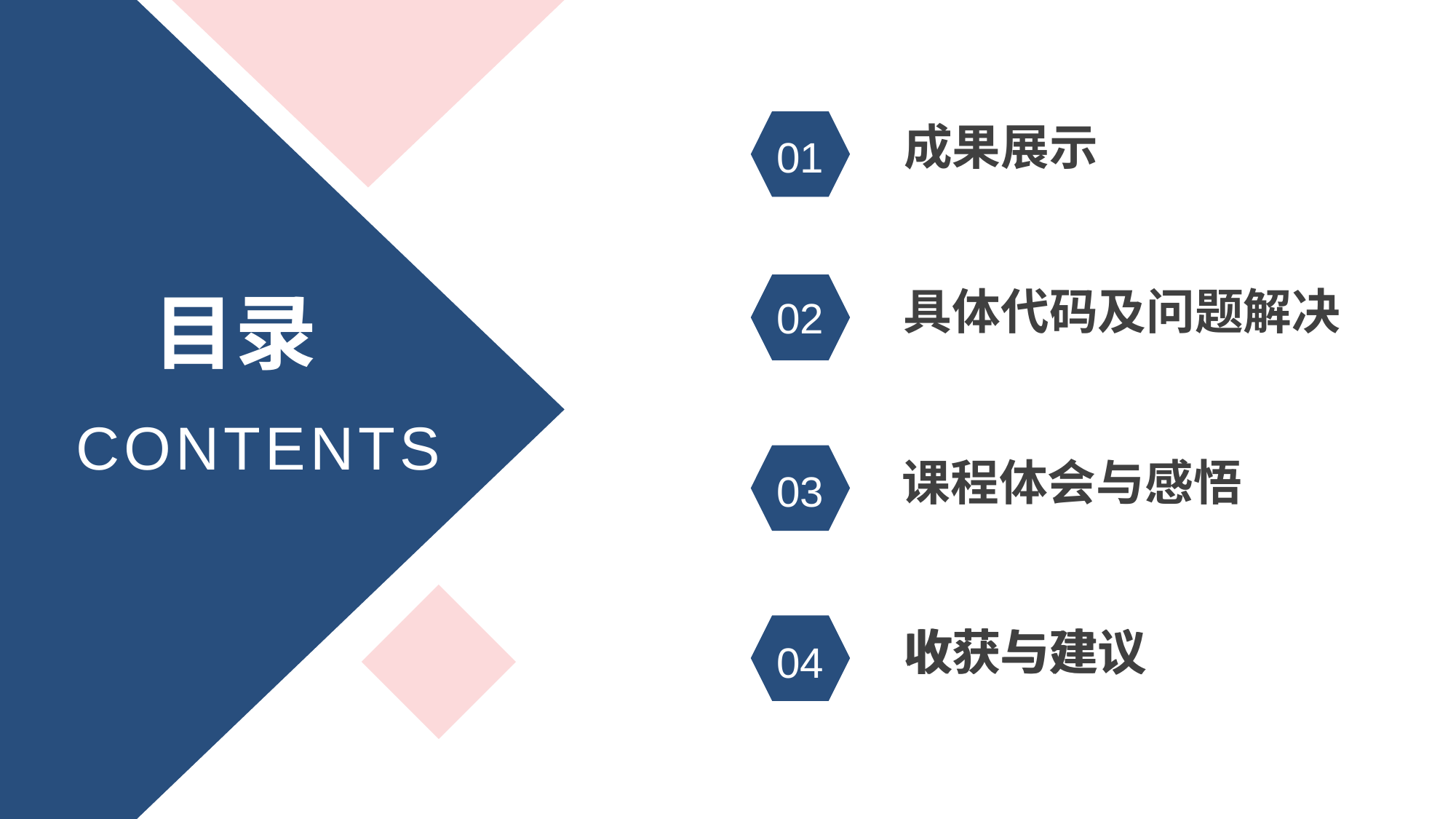

成果展示
01

具体代码及问题解决
目录
02
CONTENTS

课程体会与感悟
03

收获与建议
收获与建议
04